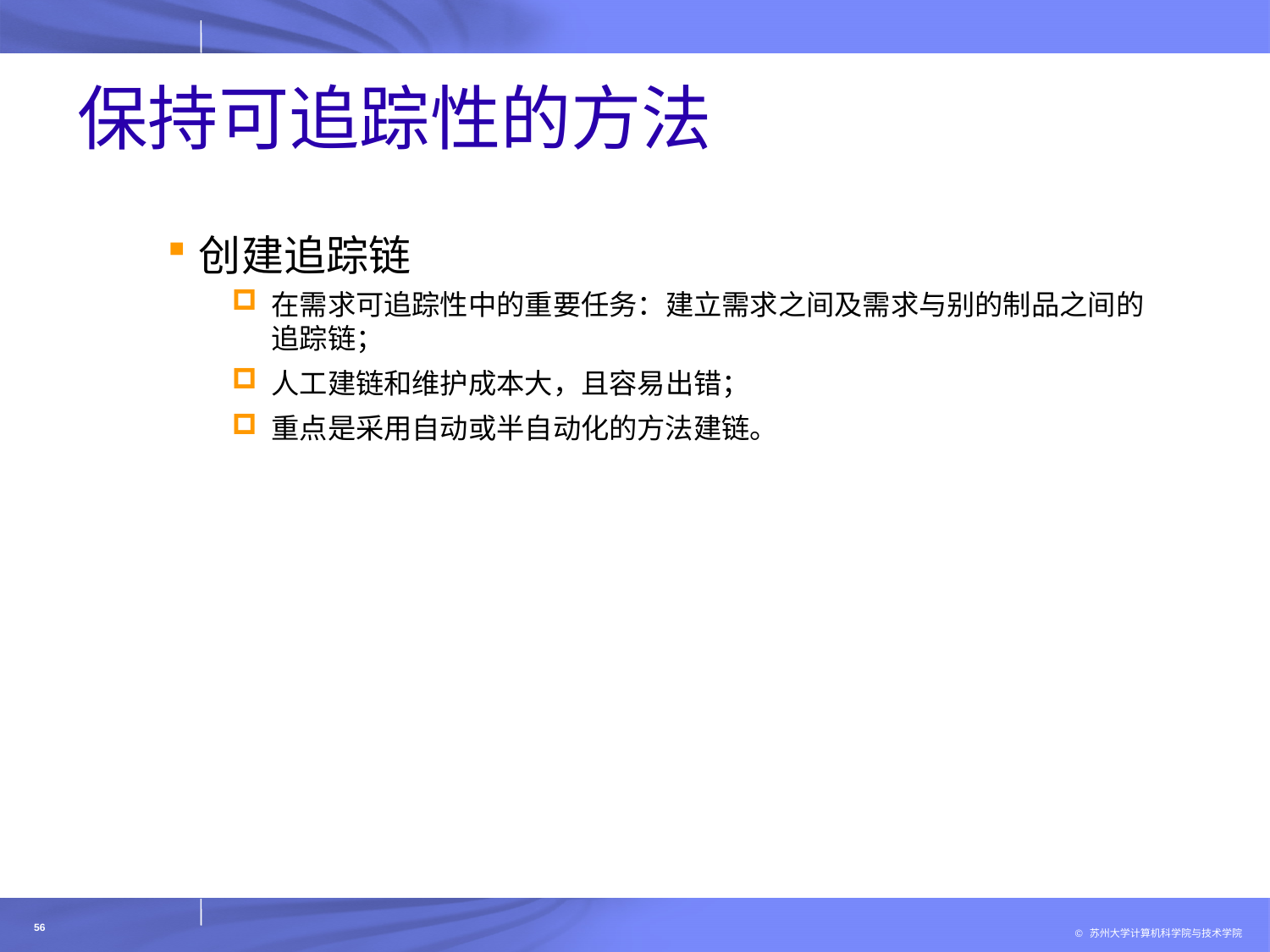

# 保持可追踪性的方法
创建追踪链
在需求可追踪性中的重要任务：建立需求之间及需求与别的制品之间的追踪链；
人工建链和维护成本大，且容易出错；
重点是采用自动或半自动化的方法建链。

56